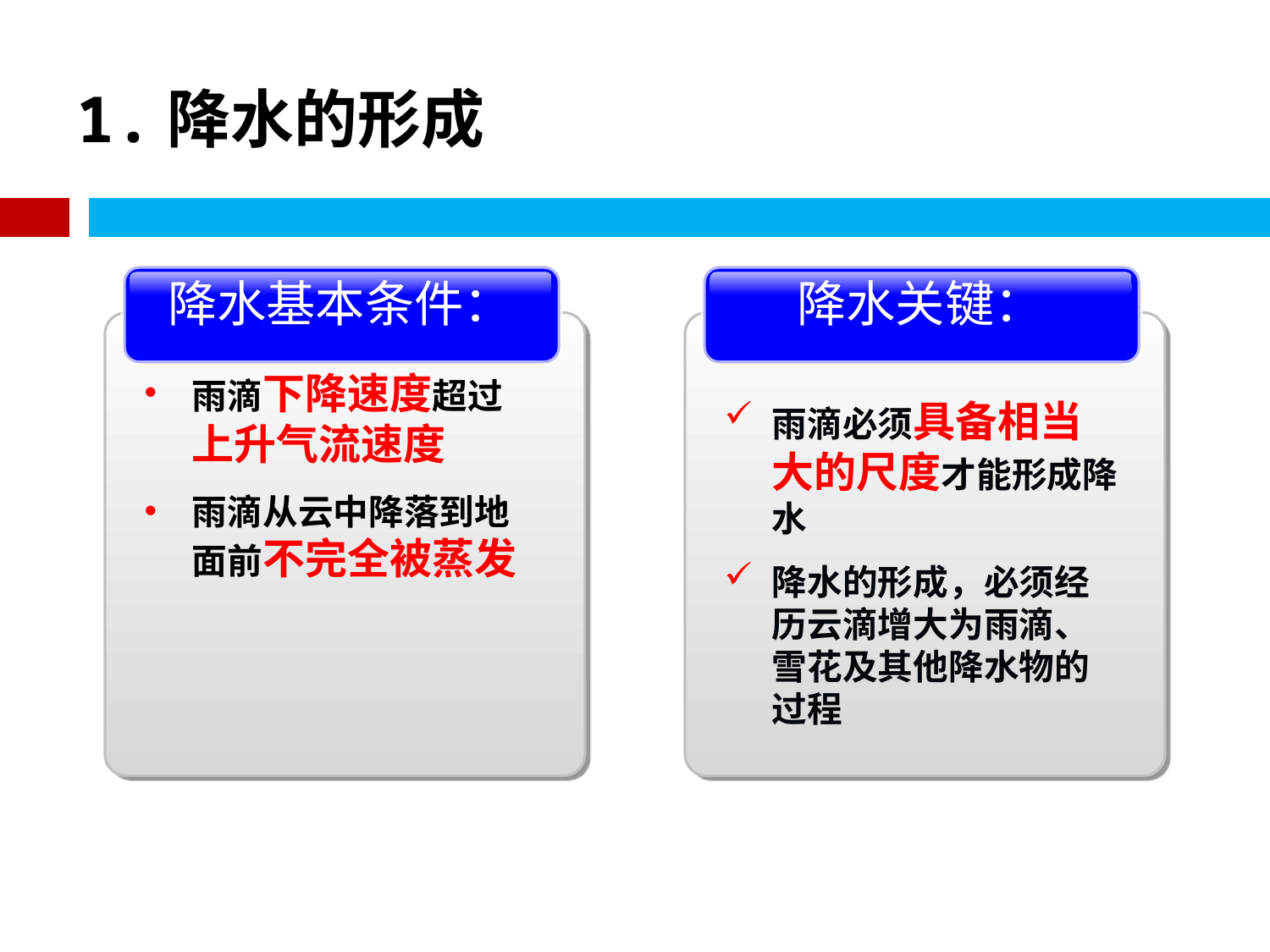

# 1.降水的形成

降水关键：

雨滴必须具备相当大的尺度才能形成降水
降水的形成，必须经历云滴增大为雨滴、雪花及其他降水物的过程

降水基本条件：

雨滴下降速度超过上升气流速度
雨滴从云中降落到地面前不完全被蒸发